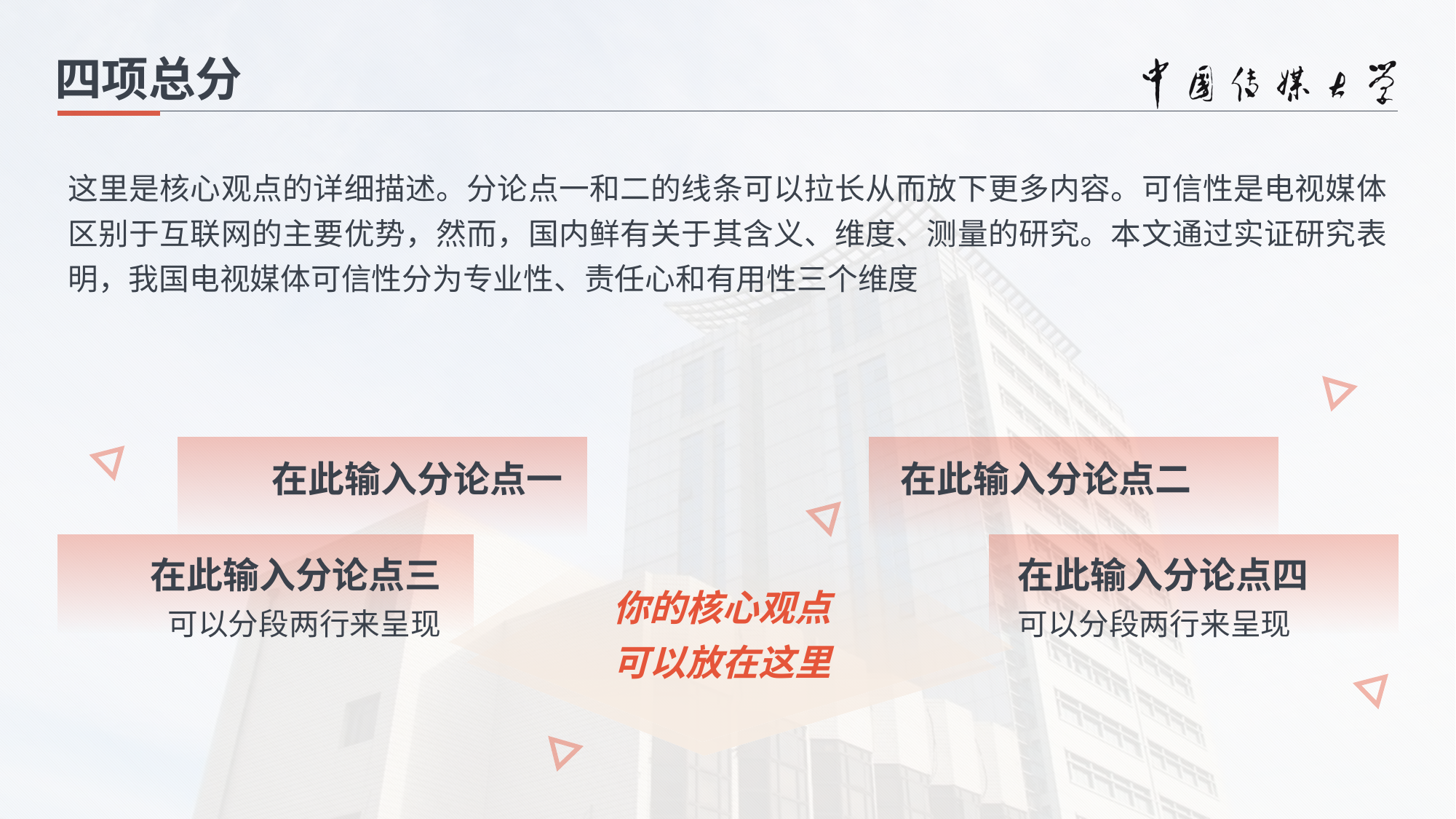

四项总分
这里是核心观点的详细描述。分论点一和二的线条可以拉长从而放下更多内容。可信性是电视媒体区别于互联网的主要优势，然而，国内鲜有关于其含义、维度、测量的研究。本文通过实证研究表明，我国电视媒体可信性分为专业性、责任心和有用性三个维度

在此输入分论点一
在此输入分论点二

在此输入分论点三
可以分段两行来呈现
在此输入分论点四
可以分段两行来呈现

你的核心观点
可以放在这里